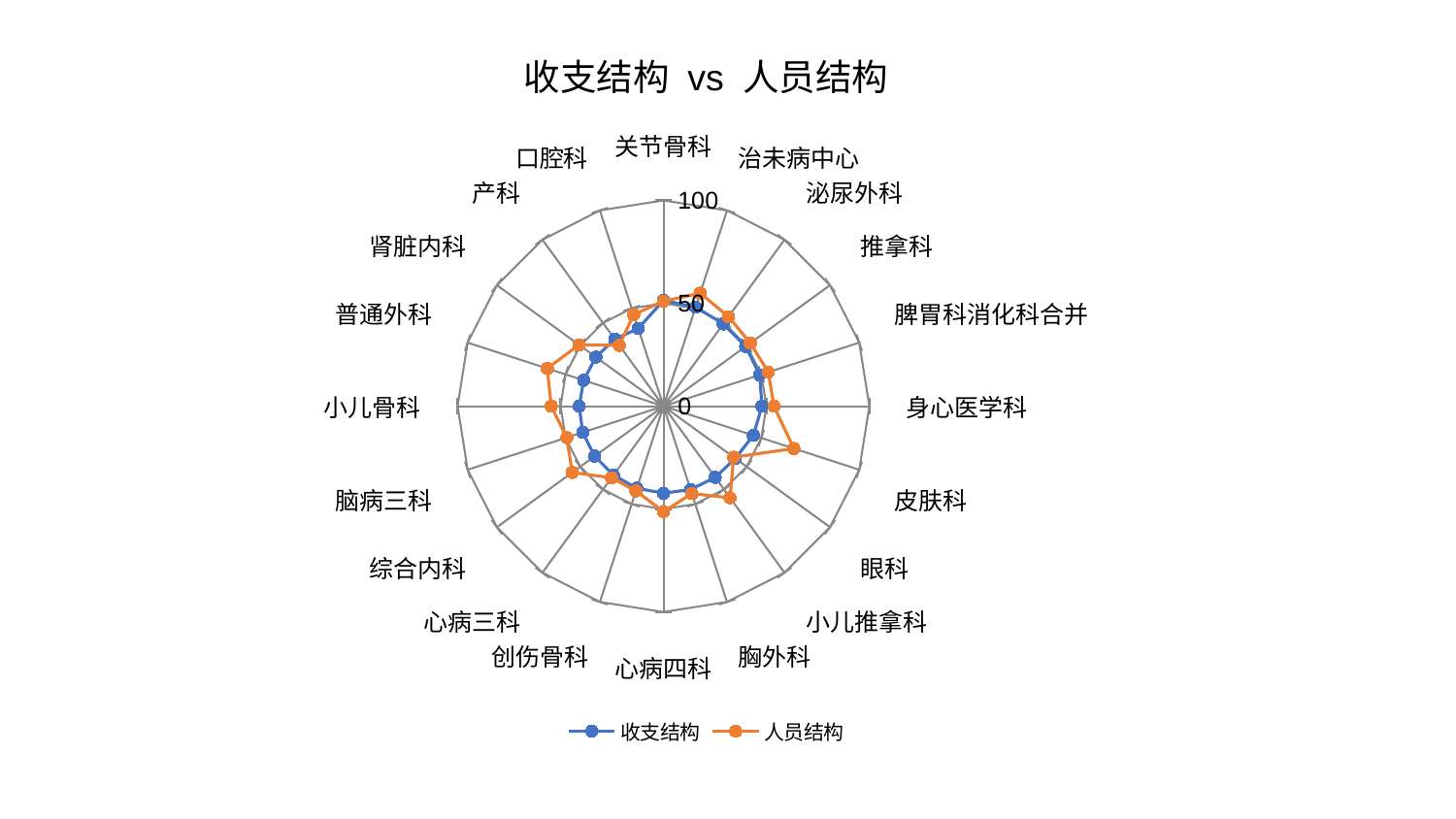

### Chart: 收支结构 vs 人员结构

| Category | 收支结构 | 人员结构 |
|---|---|---|
| 关节骨科 | 51.46855608078091 | 51.01923145168656 |
| 治未病中心 | 50.5649318358958 | 57.738007280015765 |
| 泌尿外科 | 49.41593872302205 | 53.77362063959719 |
| 推拿科 | 49.39052182993607 | 52.15913910978666 |
| 脾胃科消化科合并 | 49.189111998870956 | 53.58771889173331 |
| 身心医学科 | 47.87917690923511 | 53.6499863822253 |
| 皮肤科 | 45.902110789086784 | 66.62191769482877 |
| 眼科 | 43.15709836406585 | 42.17586911421487 |
| 小儿推拿科 | 42.774581651097016 | 55.03865921024104 |
| 胸外科 | 42.574463530428254 | 44.663304248476905 |
| 心病四科 | 42.305531126205295 | 51.23806592551971 |
| 创伤骨科 | 41.90467580904558 | 43.315078095622276 |
| 心病三科 | 41.392402751906396 | 42.98583803822979 |
| 综合内科 | 41.31199082382793 | 54.75611688059801 |
| 脑病三科 | 41.21628677710337 | 49.38370389164798 |
| 小儿骨科 | 40.937793096750404 | 54.50489351362681 |
| 普通外科 | 40.7536944424617 | 59.35139221445046 |
| 肾脏内科 | 40.591866205943745 | 50.736479132828684 |
| 产科 | 40.25275351971545 | 36.56539328599183 |
| 口腔科 | 39.70629401915842 | 46.8015089205654 |
69